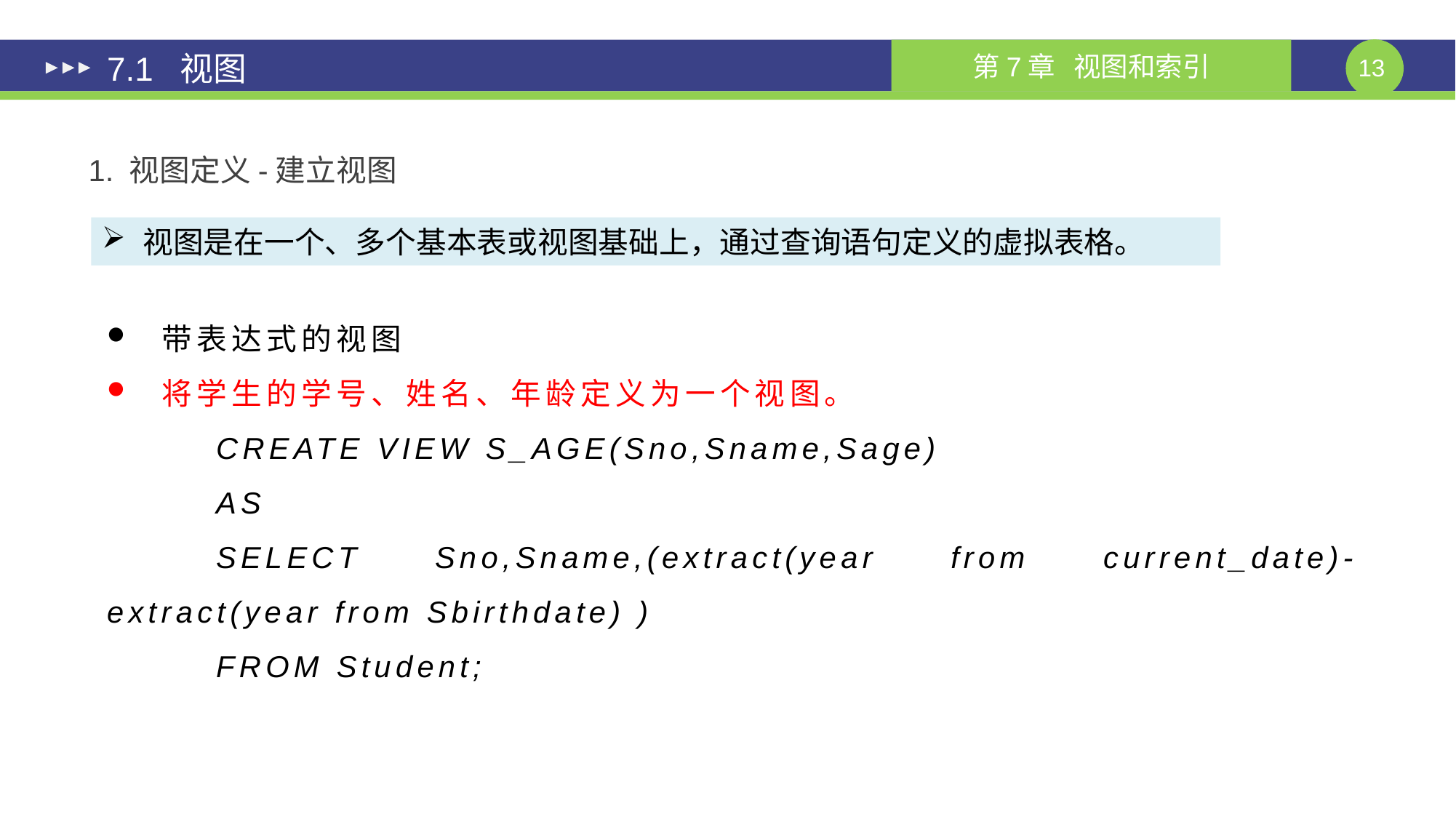

# 7.1  视图
1. 视图定义-建立视图
视图是在一个、多个基本表或视图基础上，通过查询语句定义的虚拟表格。
带表达式的视图
将学生的学号、姓名、年龄定义为一个视图。
	CREATE VIEW S_AGE(Sno,Sname,Sage)
	AS
	SELECT Sno,Sname,(extract(year from current_date)-extract(year from Sbirthdate) )
	FROM Student;